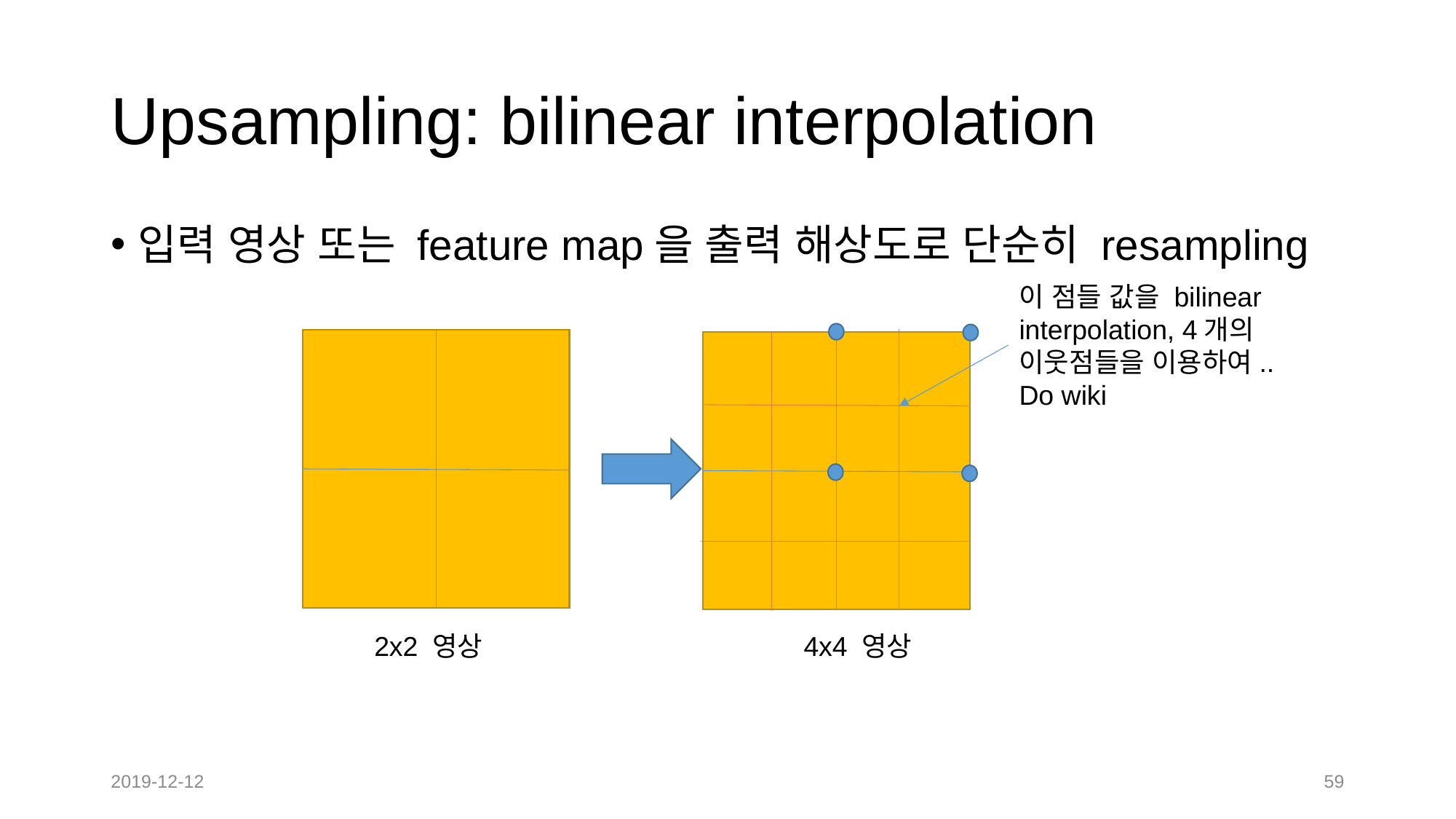

# Upsampling: bilinear interpolation
입력 영상 또는 feature map을 출력 해상도로 단순히 resampling
이 점들 값을 bilinear interpolation, 4개의 이웃점들을 이용하여.. Do wiki

4x4 영상
2x2 영상
2019-12-12
59